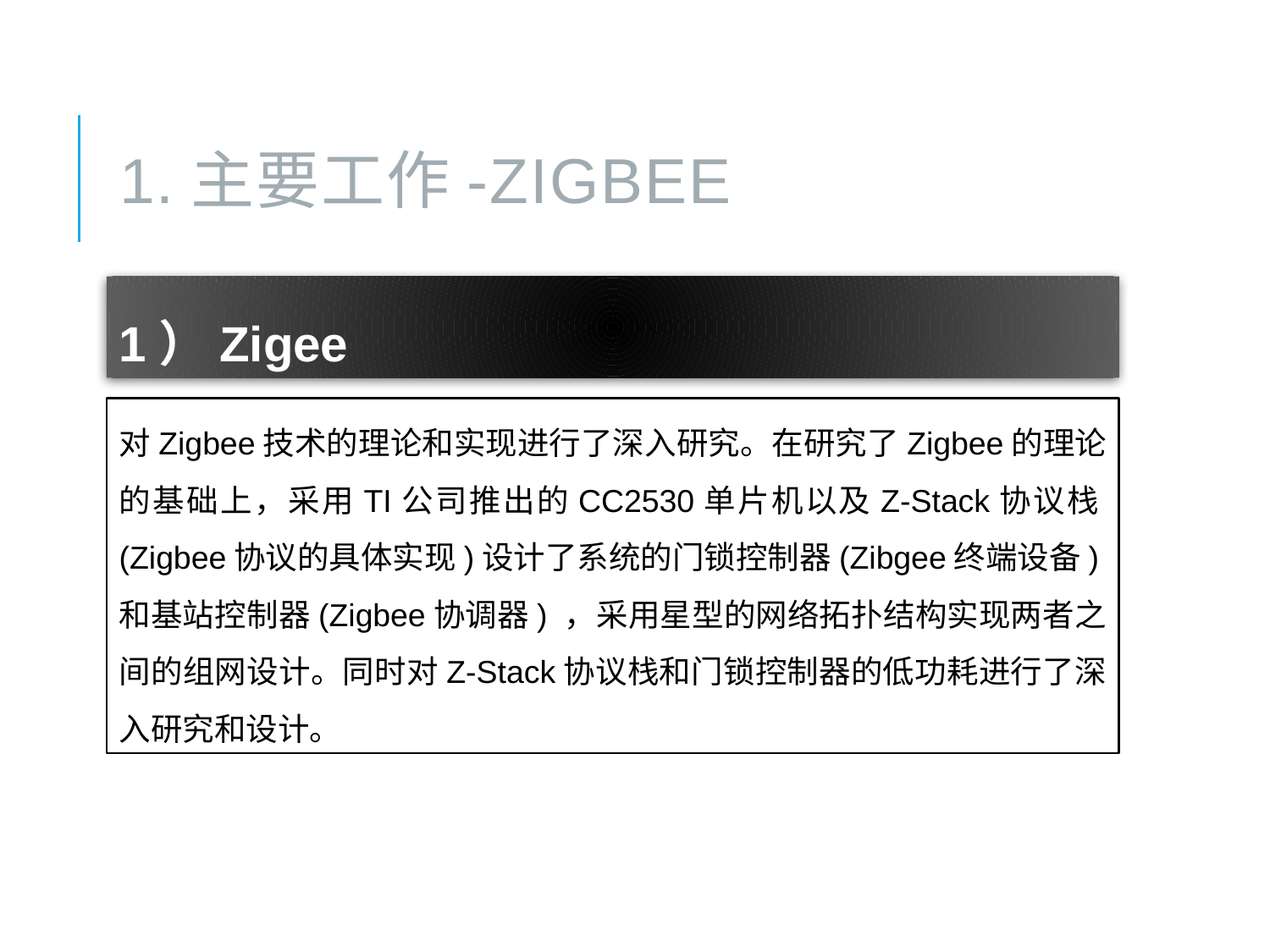

# 1.主要工作-ZIGBEE
1）Zigee
对Zigbee技术的理论和实现进行了深入研究。在研究了Zigbee的理论的基础上，采用TI公司推出的CC2530单片机以及Z-Stack协议栈(Zigbee协议的具体实现)设计了系统的门锁控制器(Zibgee终端设备)和基站控制器(Zigbee协调器) ，采用星型的网络拓扑结构实现两者之间的组网设计。同时对Z-Stack协议栈和门锁控制器的低功耗进行了深入研究和设计。